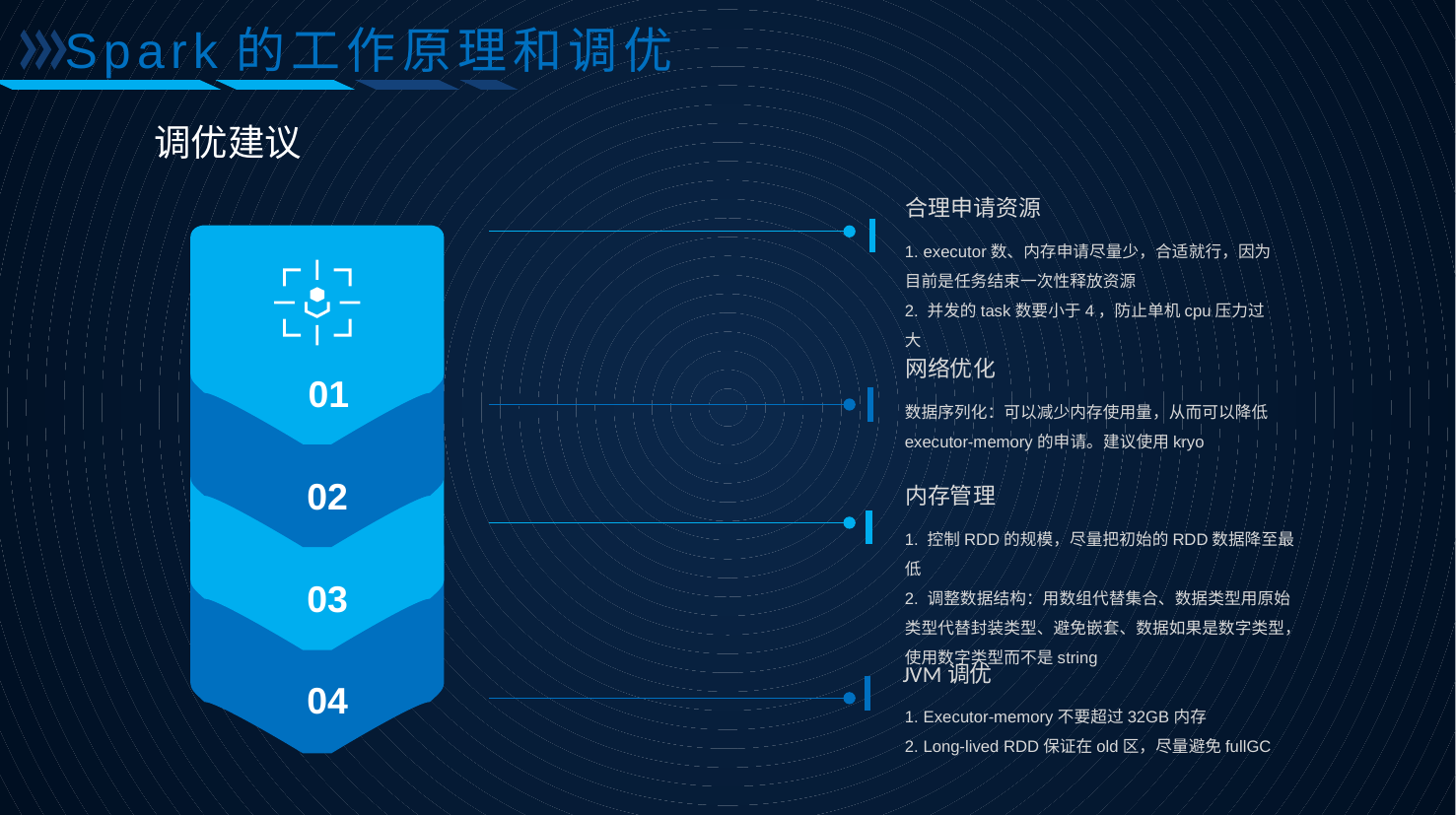

Spark的工作原理和调优

调优建议
合理申请资源

  01

  02

  03
  04
1. executor数、内存申请尽量少，合适就行，因为目前是任务结束一次性释放资源
2. 并发的task数要小于4，防止单机cpu压力过大
网络优化
数据序列化：可以减少内存使用量，从而可以降低executor-memory的申请。建议使用kryo
内存管理
1. 控制RDD的规模，尽量把初始的RDD数据降至最低
2. 调整数据结构：用数组代替集合、数据类型用原始类型代替封装类型、避免嵌套、数据如果是数字类型，使用数字类型而不是string
JVM调优
1. Executor-memory不要超过32GB内存
2. Long-lived RDD保证在old区，尽量避免fullGC